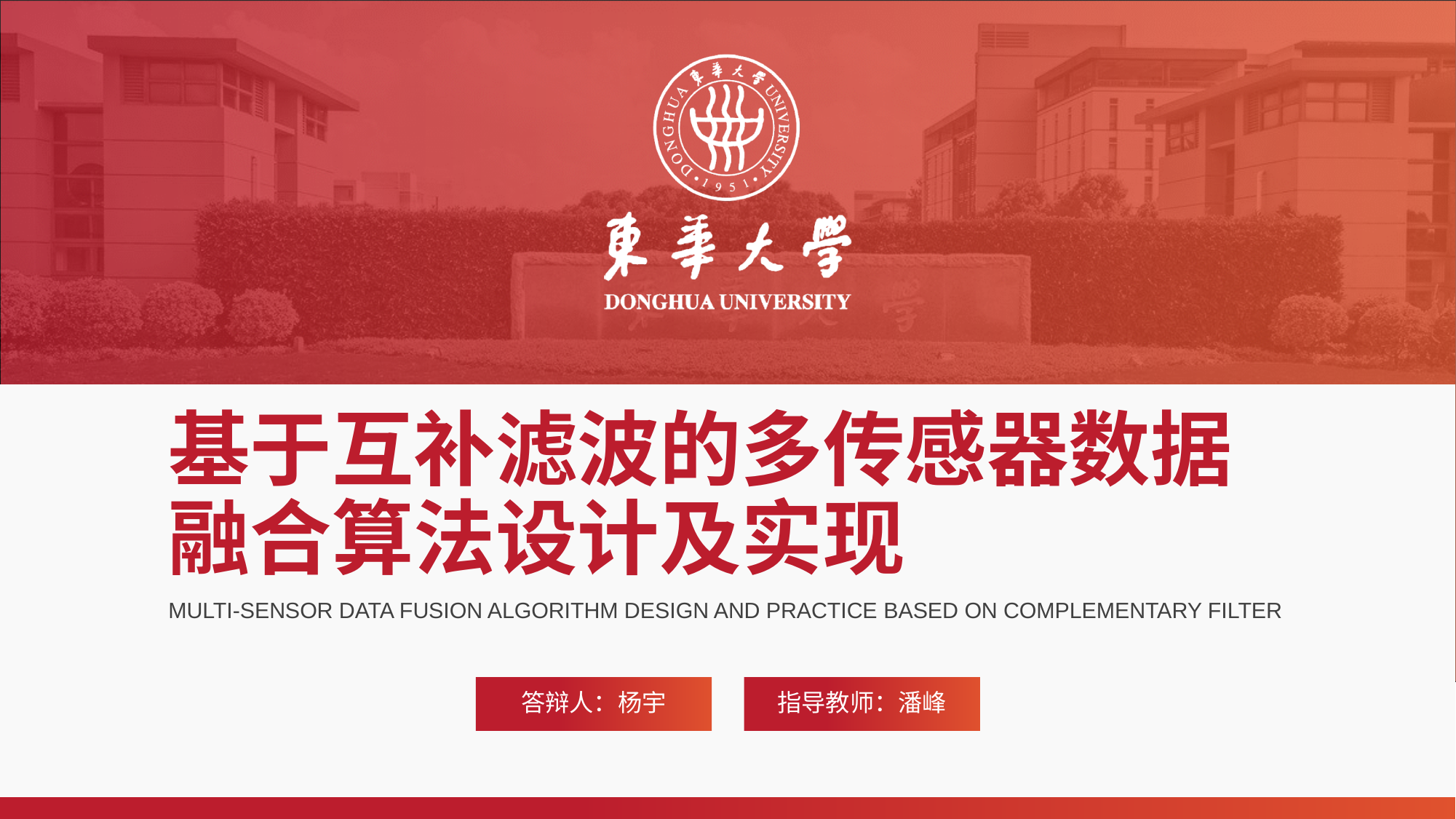

基于互补滤波的多传感器数据融合算法设计及实现
MULTI-SENSOR DATA FUSION ALGORITHM DESIGN AND PRACTICE BASED ON COMPLEMENTARY FILTER
答辩人：杨宇
指导教师：潘峰